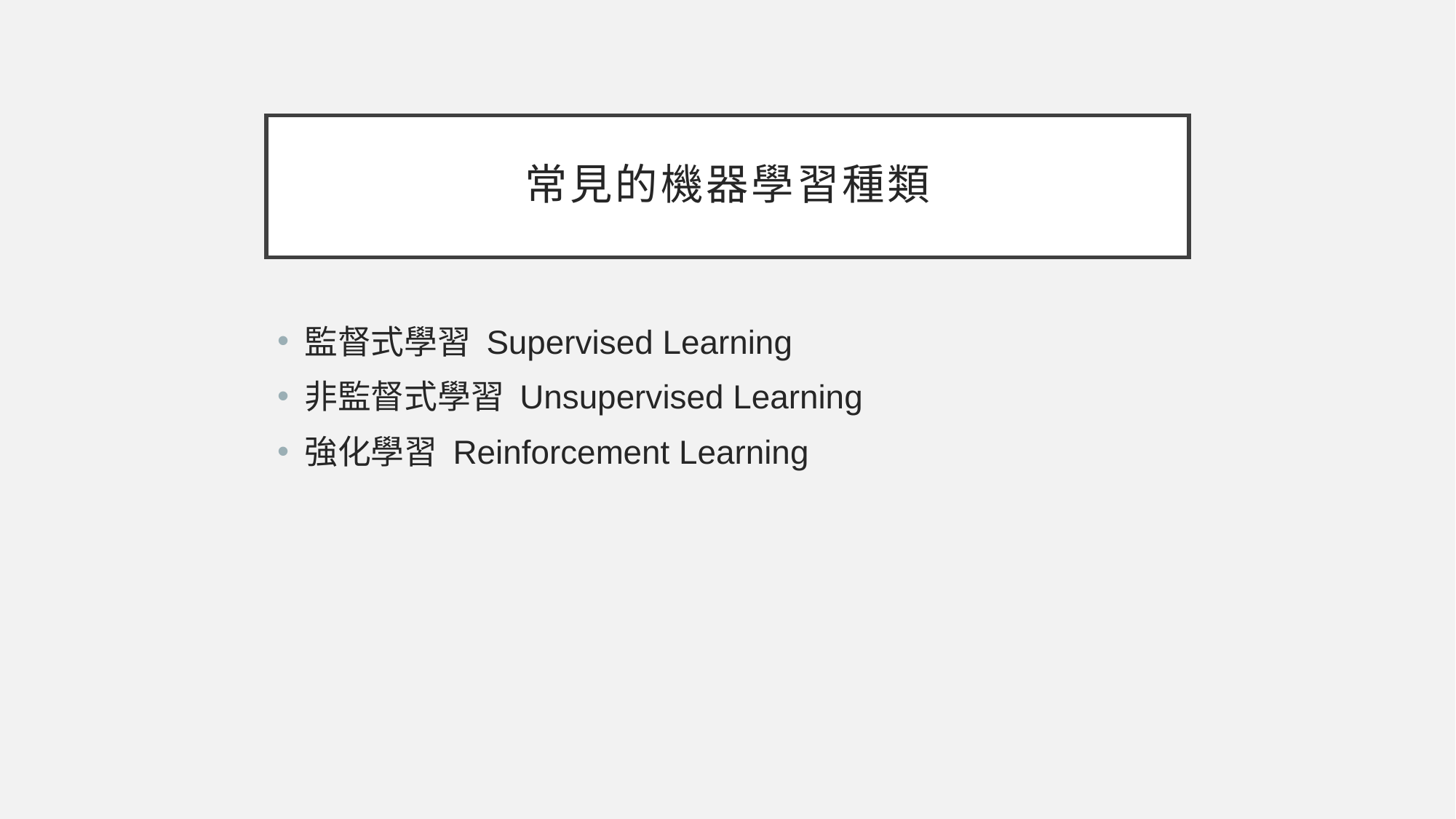

# 常見的機器學習種類
監督式學習 Supervised Learning
非監督式學習 Unsupervised Learning
強化學習 Reinforcement Learning